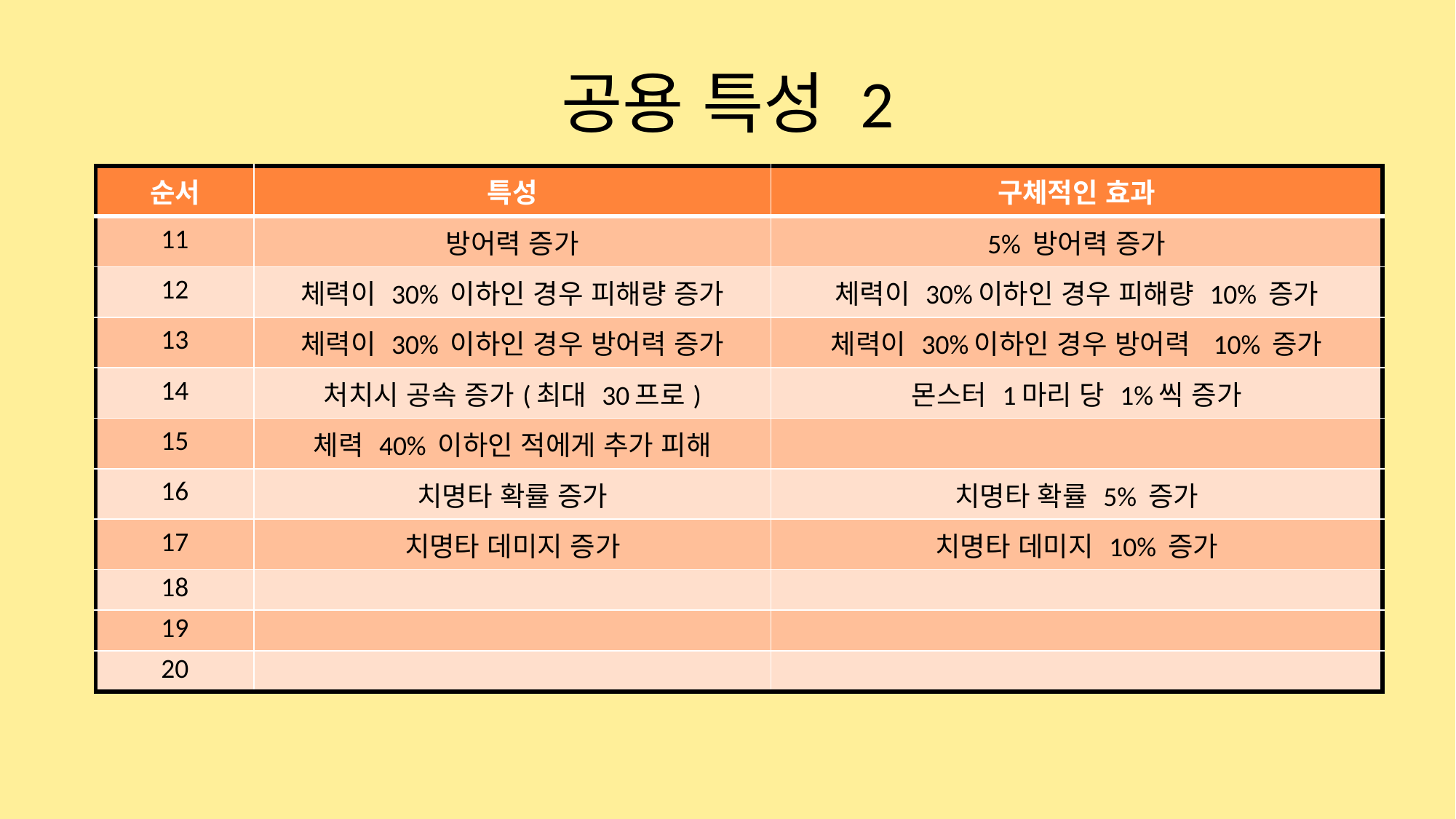

# 공용 특성 2
| 순서 | 특성 | 구체적인 효과 |
| --- | --- | --- |
| 11 | 방어력 증가 | 5% 방어력 증가 |
| 12 | 체력이 30% 이하인 경우 피해량 증가 | 체력이 30%이하인 경우 피해량 10% 증가 |
| 13 | 체력이 30% 이하인 경우 방어력 증가 | 체력이 30%이하인 경우 방어력 10% 증가 |
| 14 | 처치시 공속 증가(최대 30프로) | 몬스터 1마리 당 1%씩 증가 |
| 15 | 체력 40% 이하인 적에게 추가 피해 |  |
| 16 | 치명타 확률 증가 | 치명타 확률 5% 증가 |
| 17 | 치명타 데미지 증가 | 치명타 데미지 10% 증가 |
| 18 |  |  |
| 19 |  |  |
| 20 |  |  |